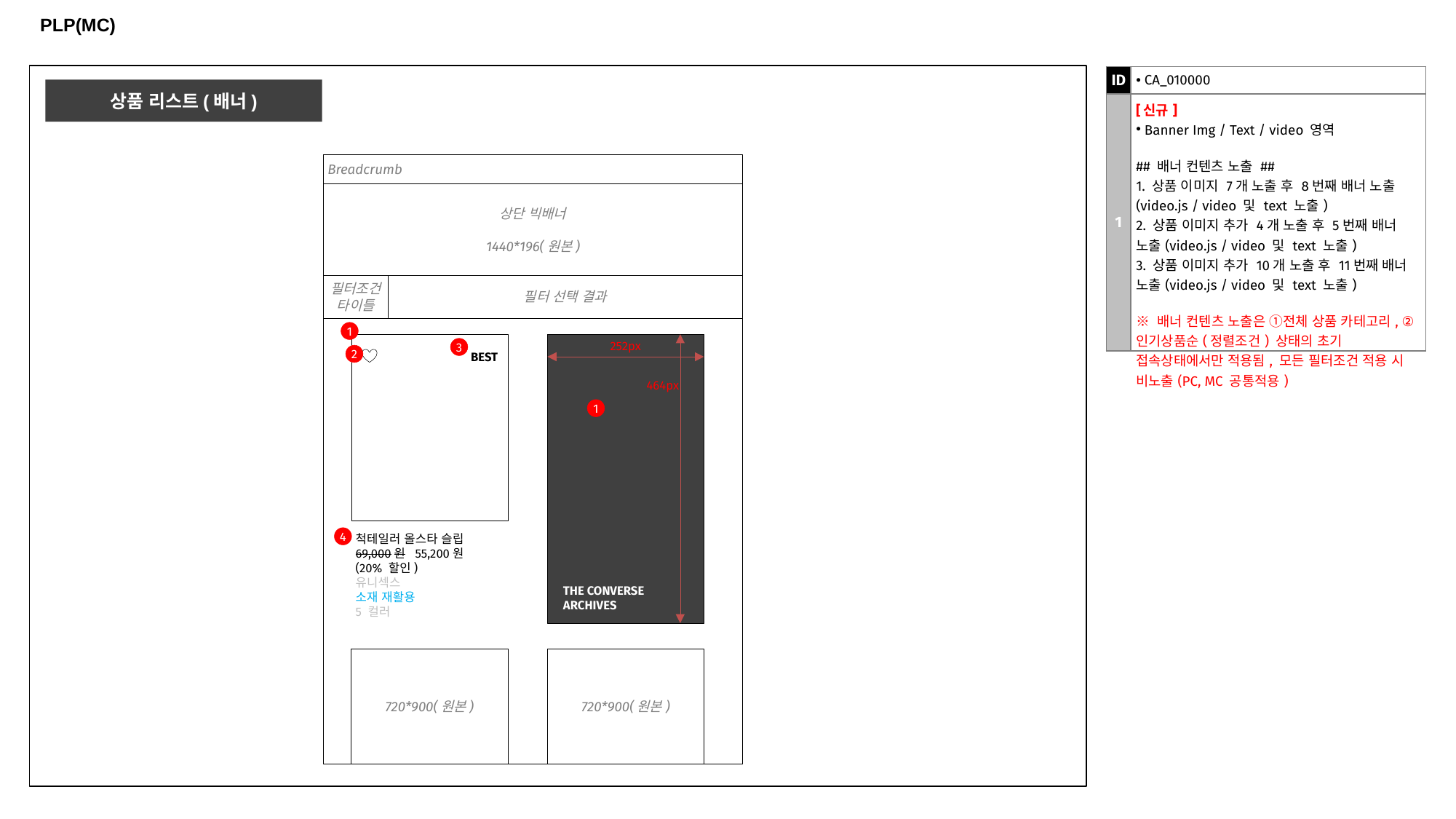

# PLP(MC)

| ID | CA\_010000 |
| --- | --- |
| 1 | [신규] Banner Img / Text / video 영역 ## 배너 컨텐츠 노출 ## 1. 상품 이미지 7개 노출 후 8번째 배너 노출(video.js / video 및 text 노출) 2. 상품 이미지 추가 4개 노출 후 5번째 배너 노출(video.js / video 및 text 노출) 3. 상품 이미지 추가 10개 노출 후 11번째 배너 노출(video.js / video 및 text 노출) ※ 배너 컨텐츠 노출은 ①전체 상품 카테고리, ②인기상품순(정렬조건) 상태의 초기 접속상태에서만 적용됨, 모든 필터조건 적용 시 비노출(PC, MC 공통적용) |
상품 리스트(배너)
Breadcrumb
상단 빅배너

1440*196(원본)
필터조건 타이틀
필터 선택 결과

1

252px
3
2
BEST

464px
1
척테일러 올스타 슬립
69,000원  55,200원
(20% 할인)
유니섹스
소재 재활용
5 컬러
4
THE CONVERSE
ARCHIVES
720*900(원본)
720*900(원본)